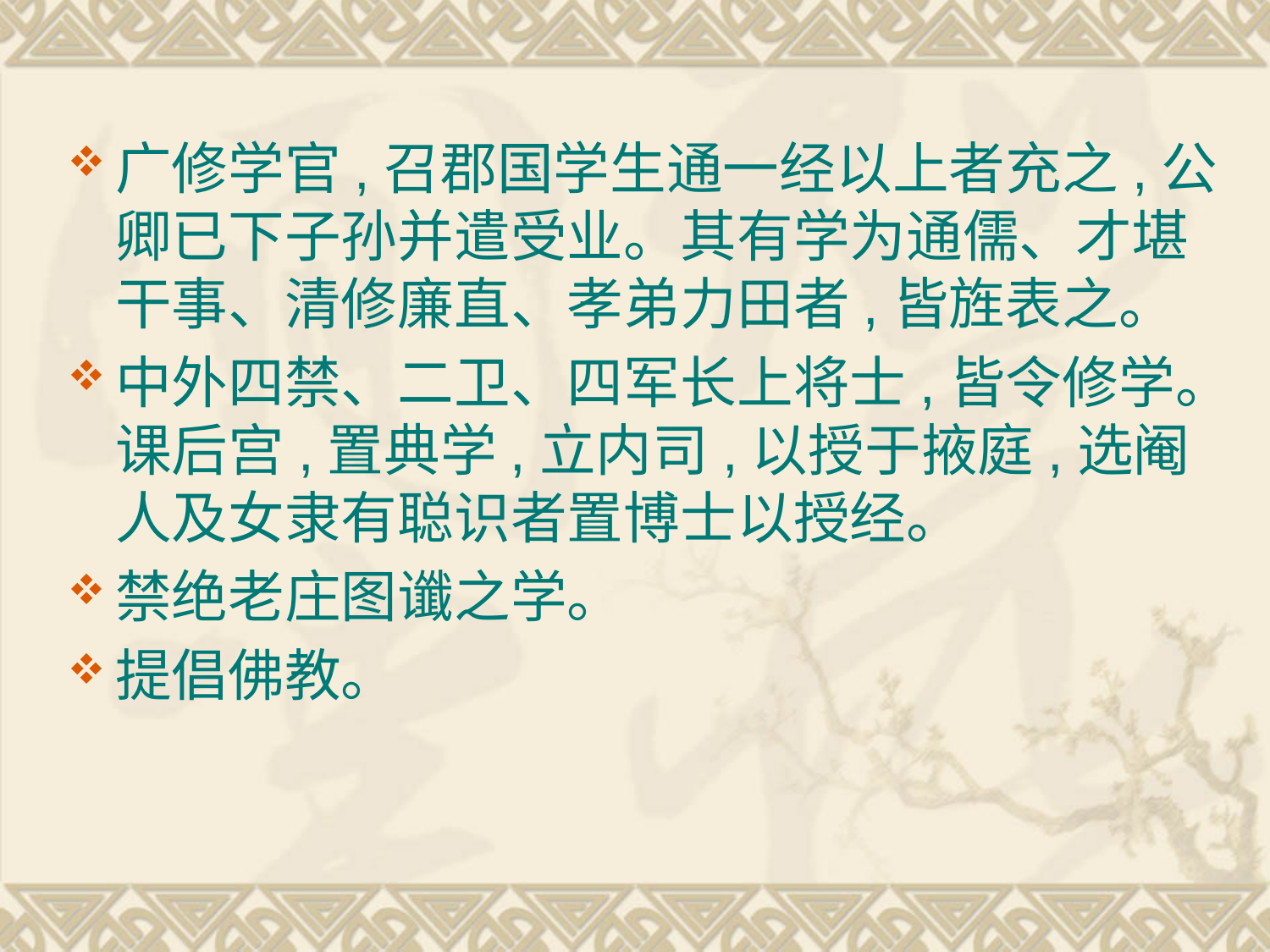

广修学官,召郡国学生通一经以上者充之,公卿已下子孙并遣受业。其有学为通儒、才堪干事、清修廉直、孝弟力田者,皆旌表之。
中外四禁、二卫、四军长上将士,皆令修学。课后宫,置典学,立内司,以授于掖庭,选阉人及女隶有聪识者置博士以授经。
禁绝老庄图谶之学。
提倡佛教。